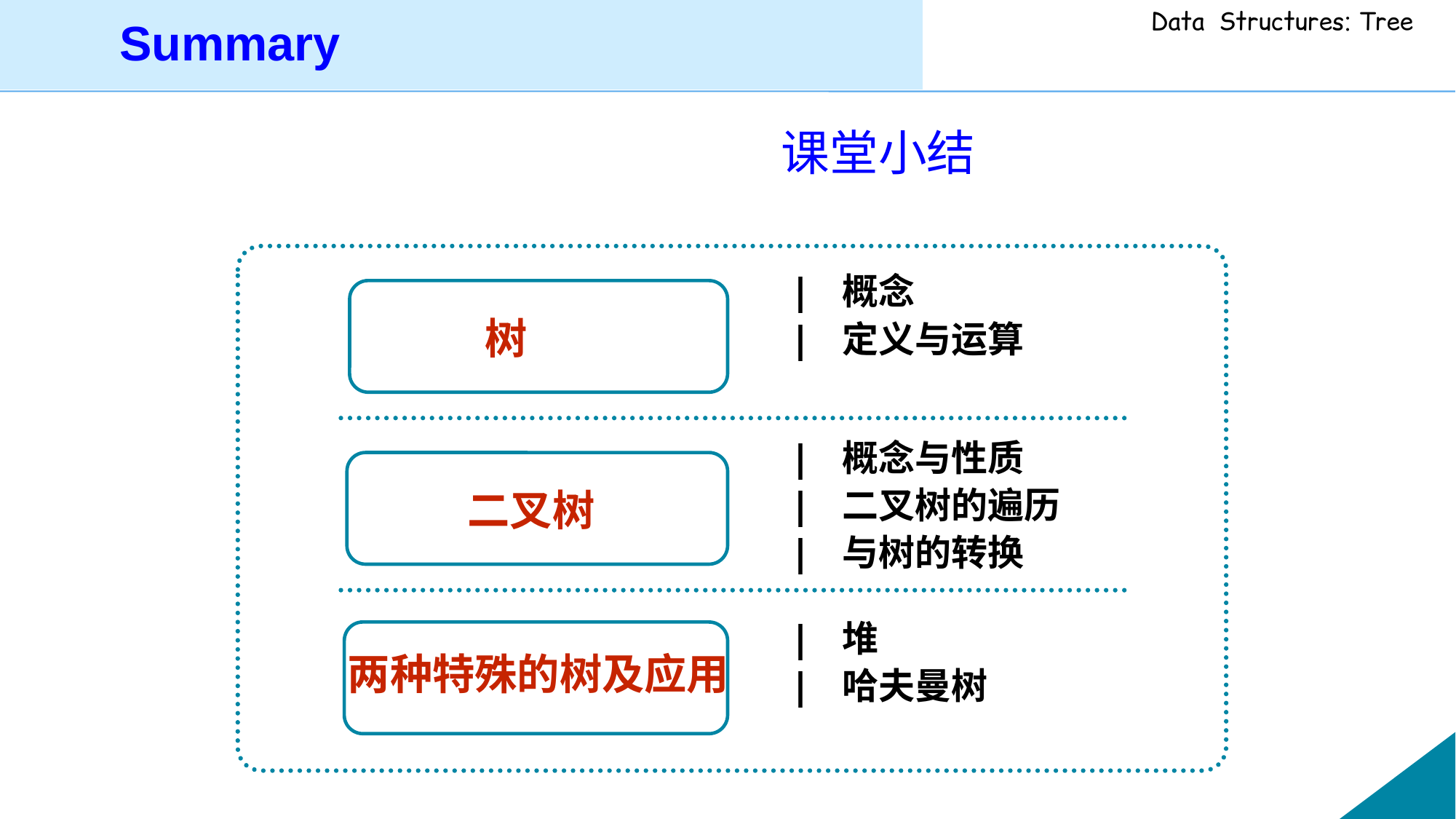

Summary
课堂小结

| 概念
| 定义与运算

                   树

| 概念与性质
| 二叉树的遍历
| 与树的转换

	     二叉树

| 堆
| 哈夫曼树

   两种特殊的树及应用